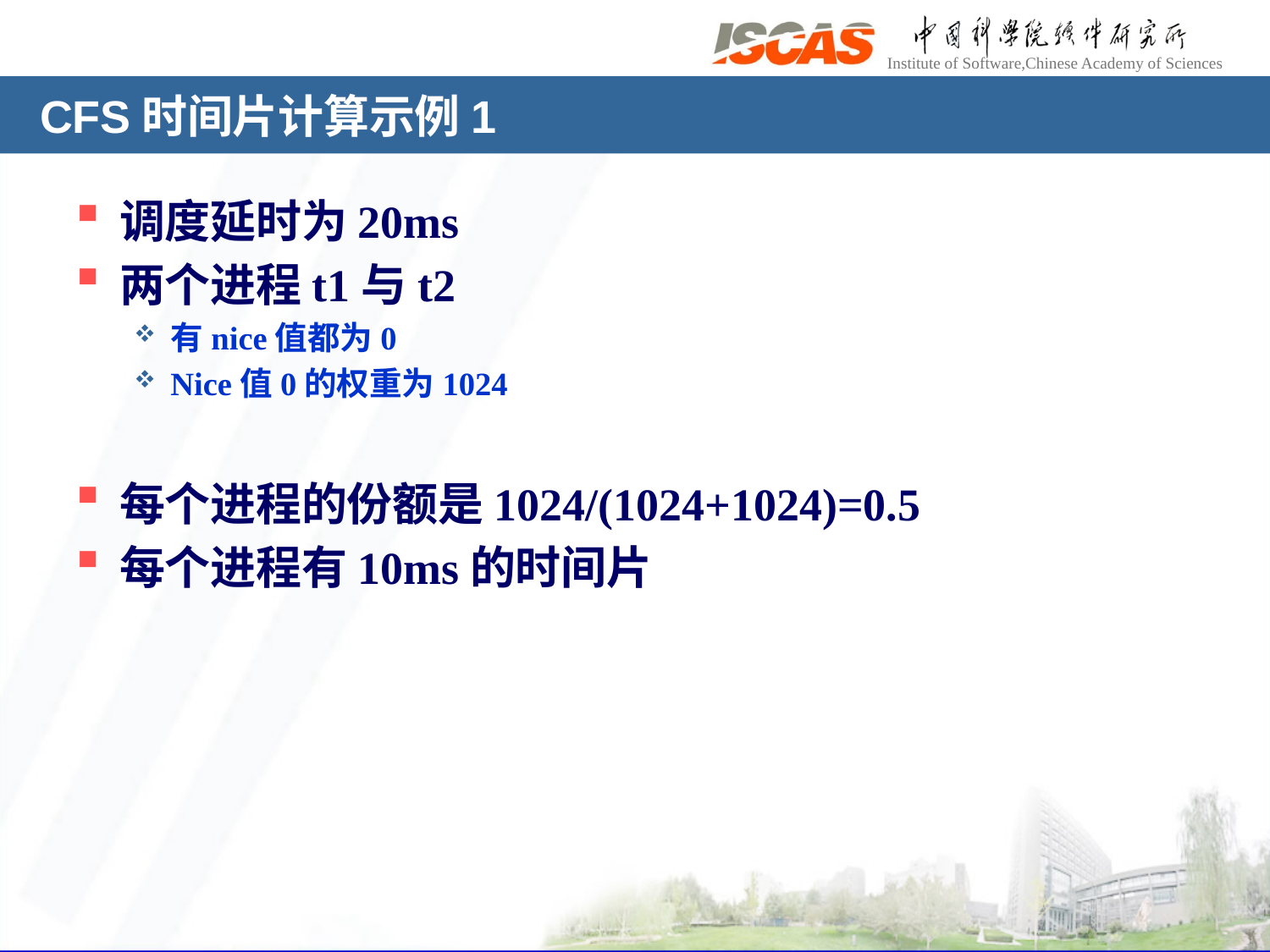

# CFS时间片计算示例1
调度延时为20ms
两个进程t1与t2
有nice值都为0
Nice值0的权重为1024

每个进程的份额是1024/(1024+1024)=0.5
每个进程有10ms的时间片